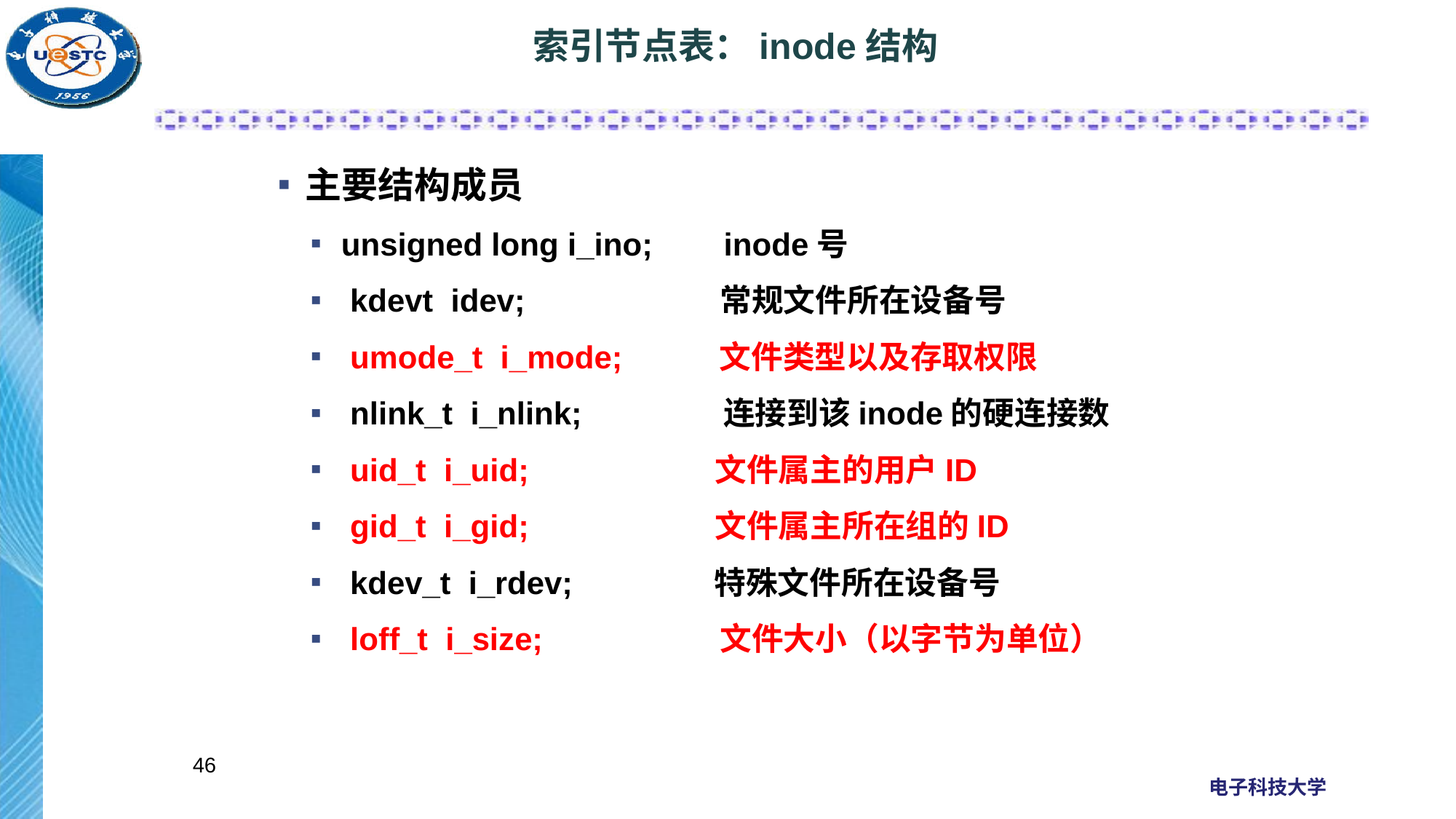

# 索引节点表：inode结构
主要结构成员
 unsigned long i_ino;        inode号
  kdevt  idev;                     常规文件所在设备号
  umode_t  i_mode;          文件类型以及存取权限
  nlink_t  i_nlink;               连接到该inode的硬连接数
  uid_t  i_uid;                    文件属主的用户ID
  gid_t  i_gid;                    文件属主所在组的ID
  kdev_t  i_rdev;               特殊文件所在设备号
  loff_t  i_size;                   文件大小（以字节为单位）

46